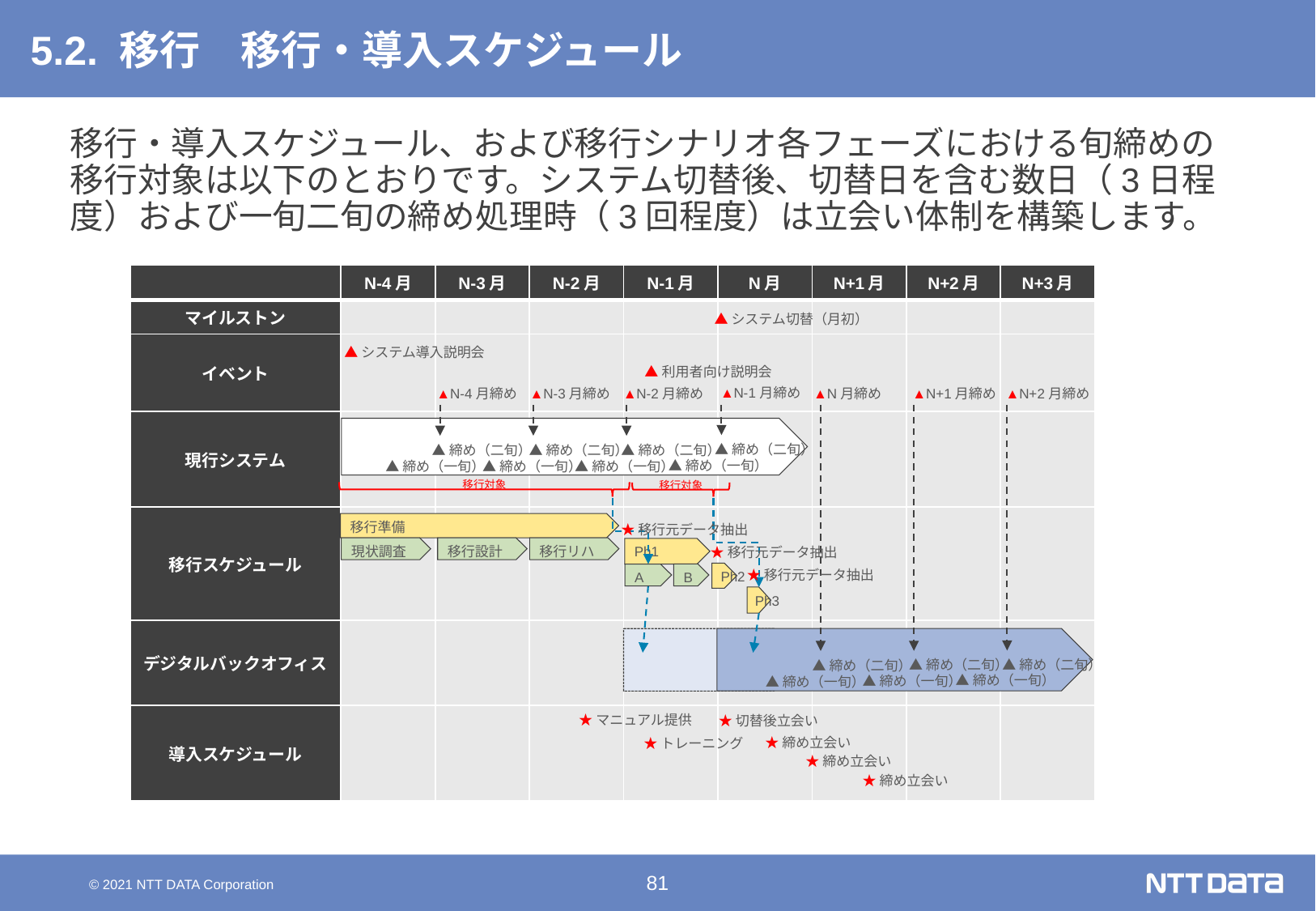

# 5.2. 移行　移行・導入スケジュール
移行・導入スケジュール、および移行シナリオ各フェーズにおける旬締めの移行対象は以下のとおりです。システム切替後、切替日を含む数日（3日程度）および一旬二旬の締め処理時（3回程度）は立会い体制を構築します。
|  | N-4月 | N-3月 | N-2月 | N-1月 | N月 | N+1月 | N+2月 | N+3月 |
| --- | --- | --- | --- | --- | --- | --- | --- | --- |
| マイルストン |  |  |  |  |  |  |  |  |
| イベント |  |  |  |  |  |  |  |  |
| 現行システム |  |  |  |  |  |  |  |  |
| 移行スケジュール |  |  |  |  |  |  |  |  |
| デジタルバックオフィス |  |  |  |  |  |  |  |  |
| 導入スケジュール |  |  |  |  |  |  |  |  |
▲システム切替（月初）
▲システム導入説明会
移行対象
▲利用者向け説明会
▲N-1月締め
▲N-3月締め
▲N-2月締め
▲N+2月締め
▲N月締め
▲N-4月締め
▲N+1月締め

▲締め（二旬）
▲締め（二旬）
▲締め（二旬）
▲締め（二旬）
移行対象
▲締め（一旬）
▲締め（一旬）
▲締め（一旬）
▲締め（一旬）
移行準備
★移行元データ抽出
★移行元データ抽出
現状調査
移行設計
移行リハ
Ph1
★移行元データ抽出
Ph2
B
A
Ph3

▲締め（二旬）
▲締め（二旬）
▲締め（二旬）
▲締め（一旬）
▲締め（一旬）
▲締め（一旬）
★マニュアル提供
★切替後立会い
★締め立会い
★トレーニング
★締め立会い
★締め立会い